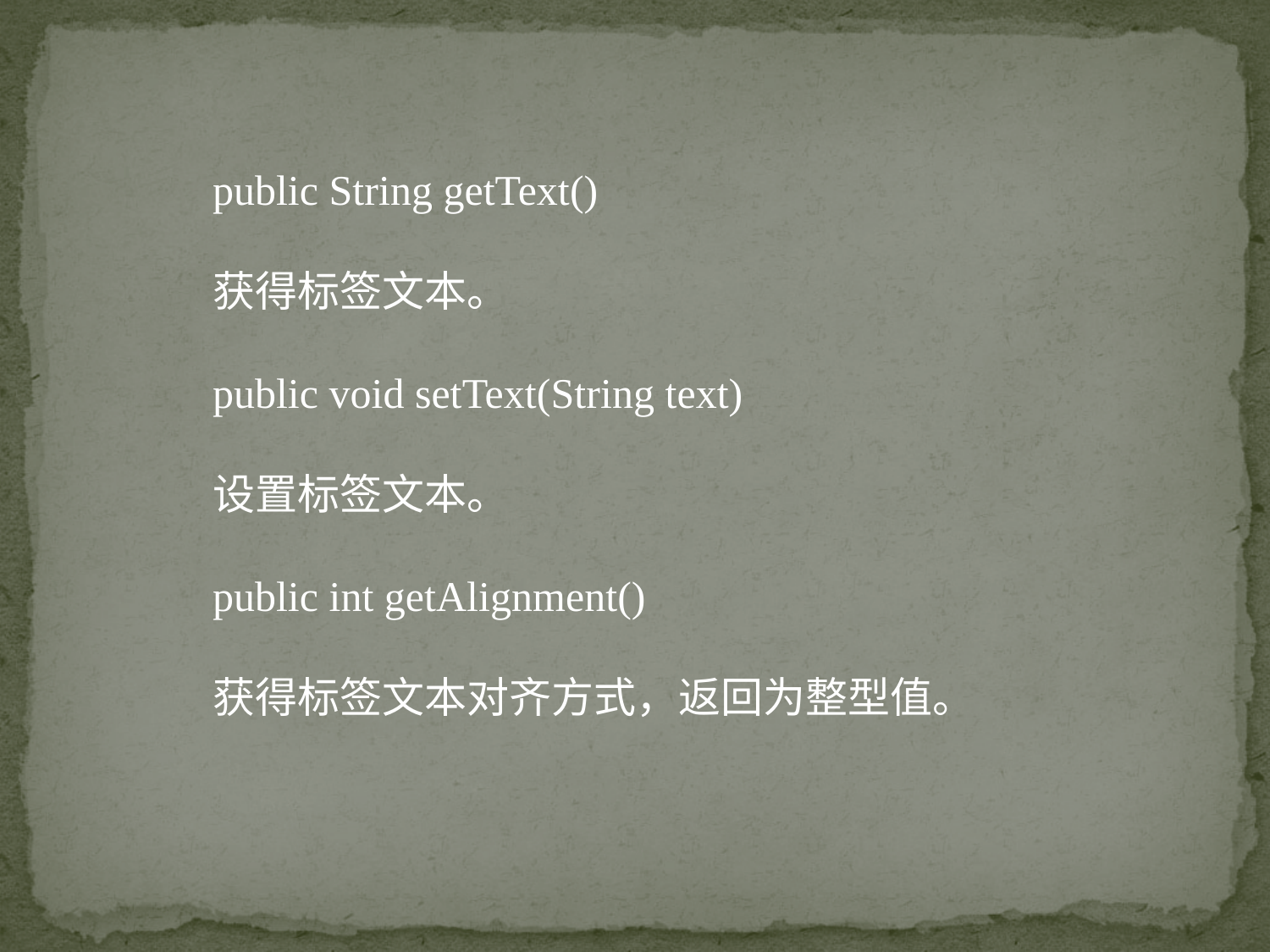

public String getText()
获得标签文本。
public void setText(String text)
设置标签文本。
public int getAlignment()
获得标签文本对齐方式，返回为整型值。